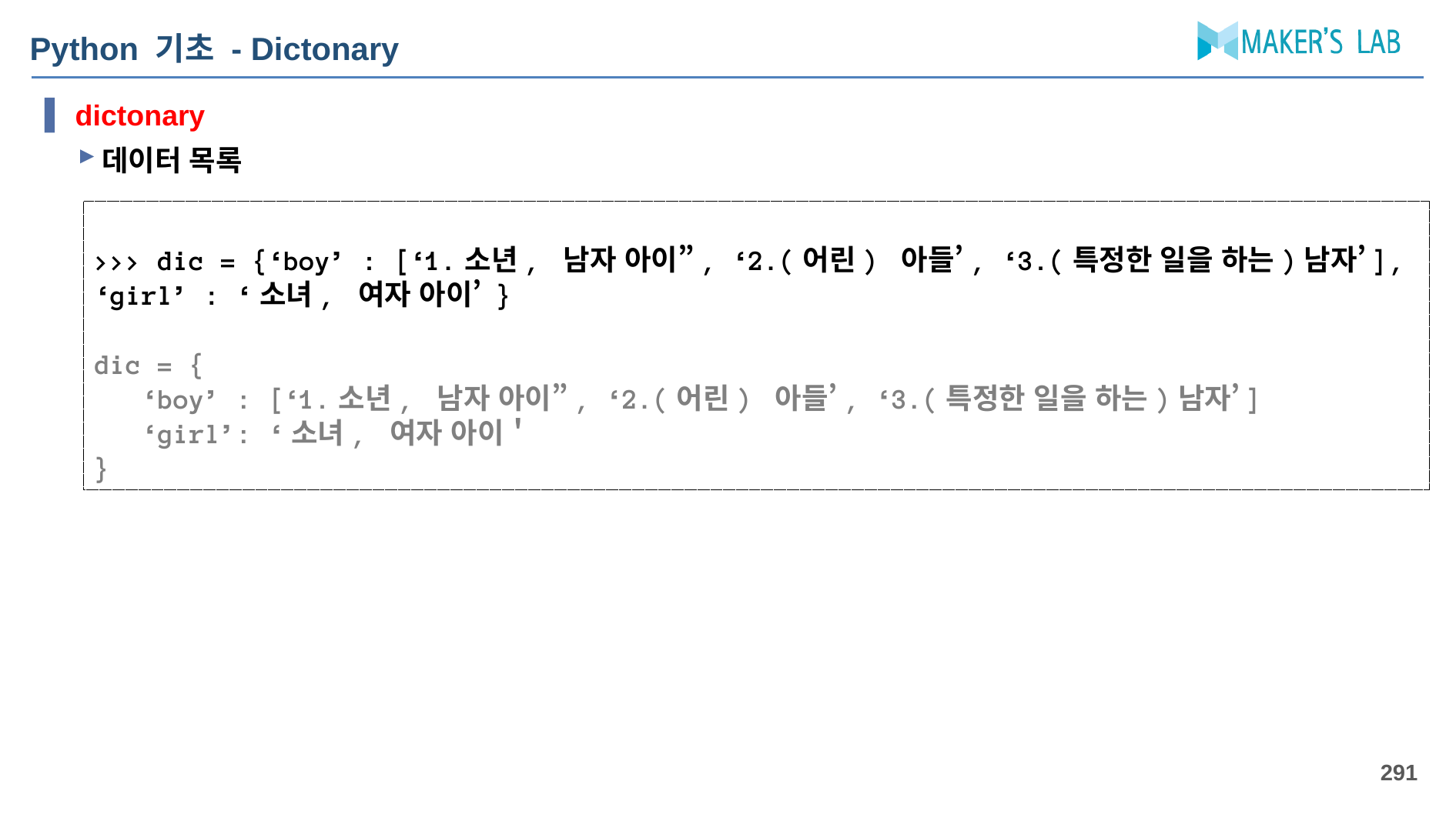

# Python 기초 - Dictonary
dictonary
데이터 목록

>>> dic = {‘boy’ : [‘1.소년, 남자 아이”, ‘2.(어린) 아들’, ‘3.(특정한 일을 하는)남자’], ‘girl’ : ‘소녀, 여자 아이’ }

dic = {
   ‘boy’ : [‘1.소년, 남자 아이”, ‘2.(어린) 아들’, ‘3.(특정한 일을 하는)남자’]
   ‘girl’: ‘소녀, 여자 아이＇
}
291